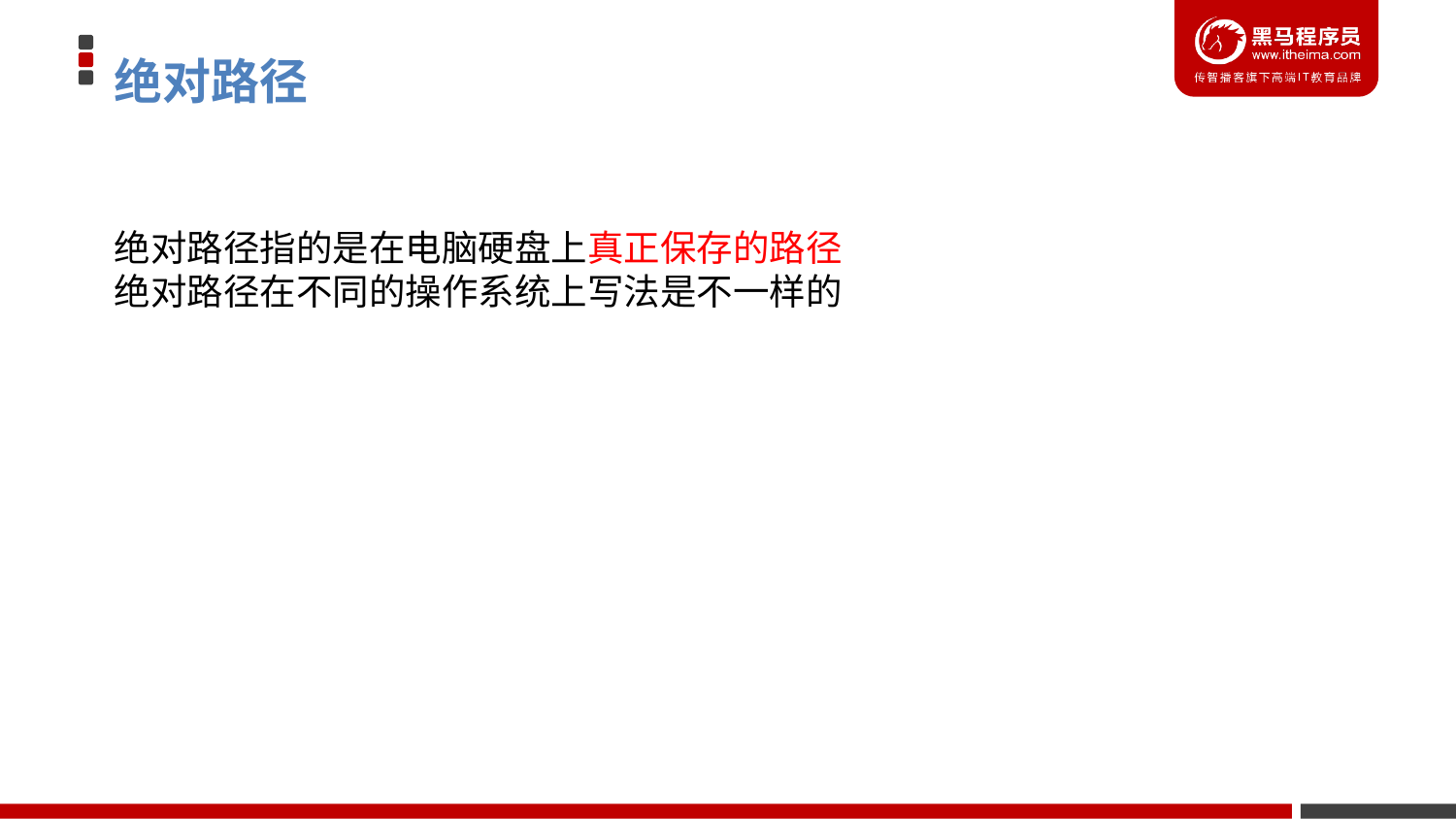

# 绝对路径
绝对路径指的是在电脑硬盘上真正保存的路径
绝对路径在不同的操作系统上写法是不一样的